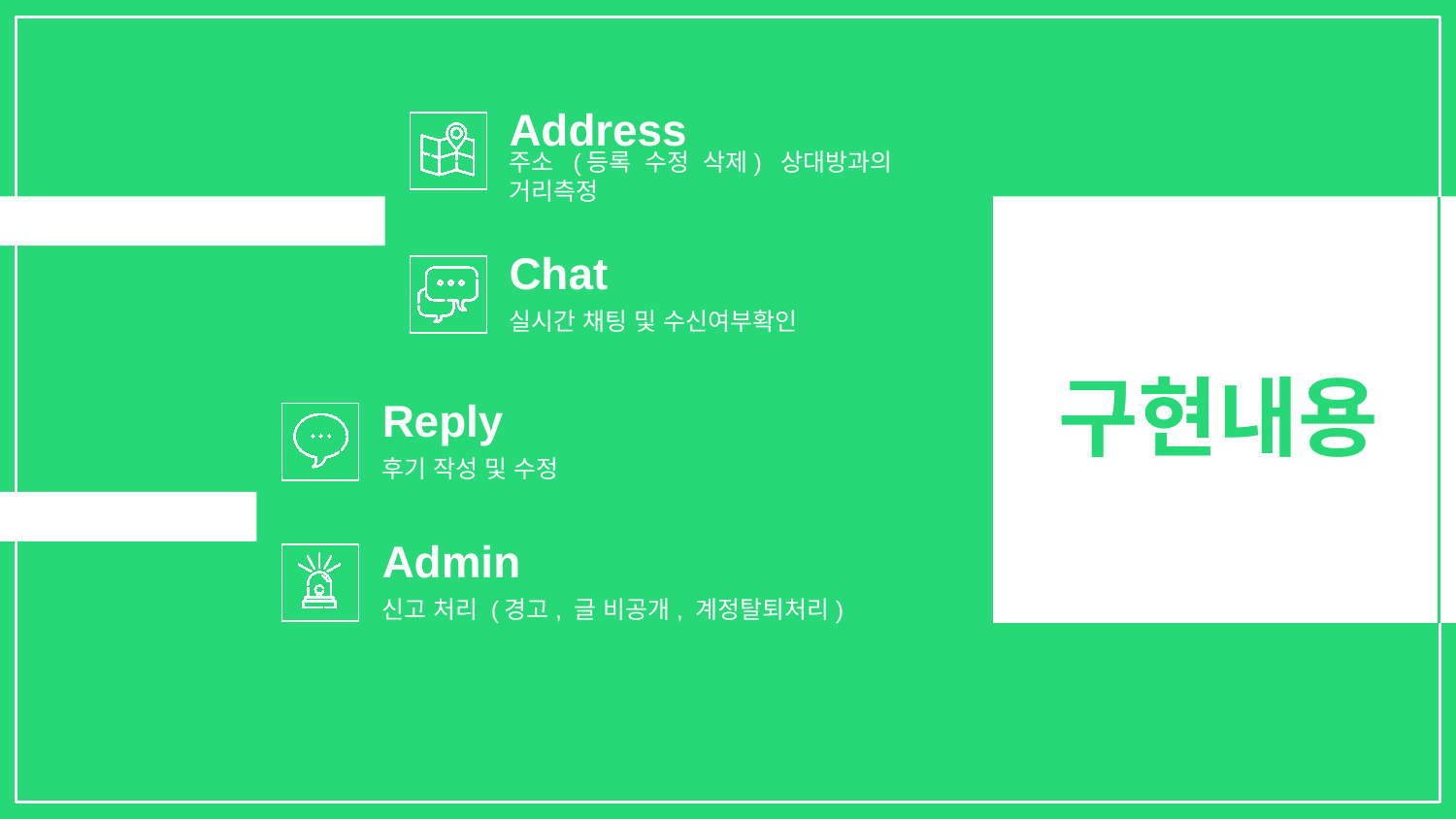

Address

주소  (등록  수정  삭제)  상대방과의 거리측정

Chat

실시간 채팅 및 수신여부확인
구현내용
Reply

후기 작성 및 수정

Admin

신고 처리 (경고, 글 비공개, 계정탈퇴처리)